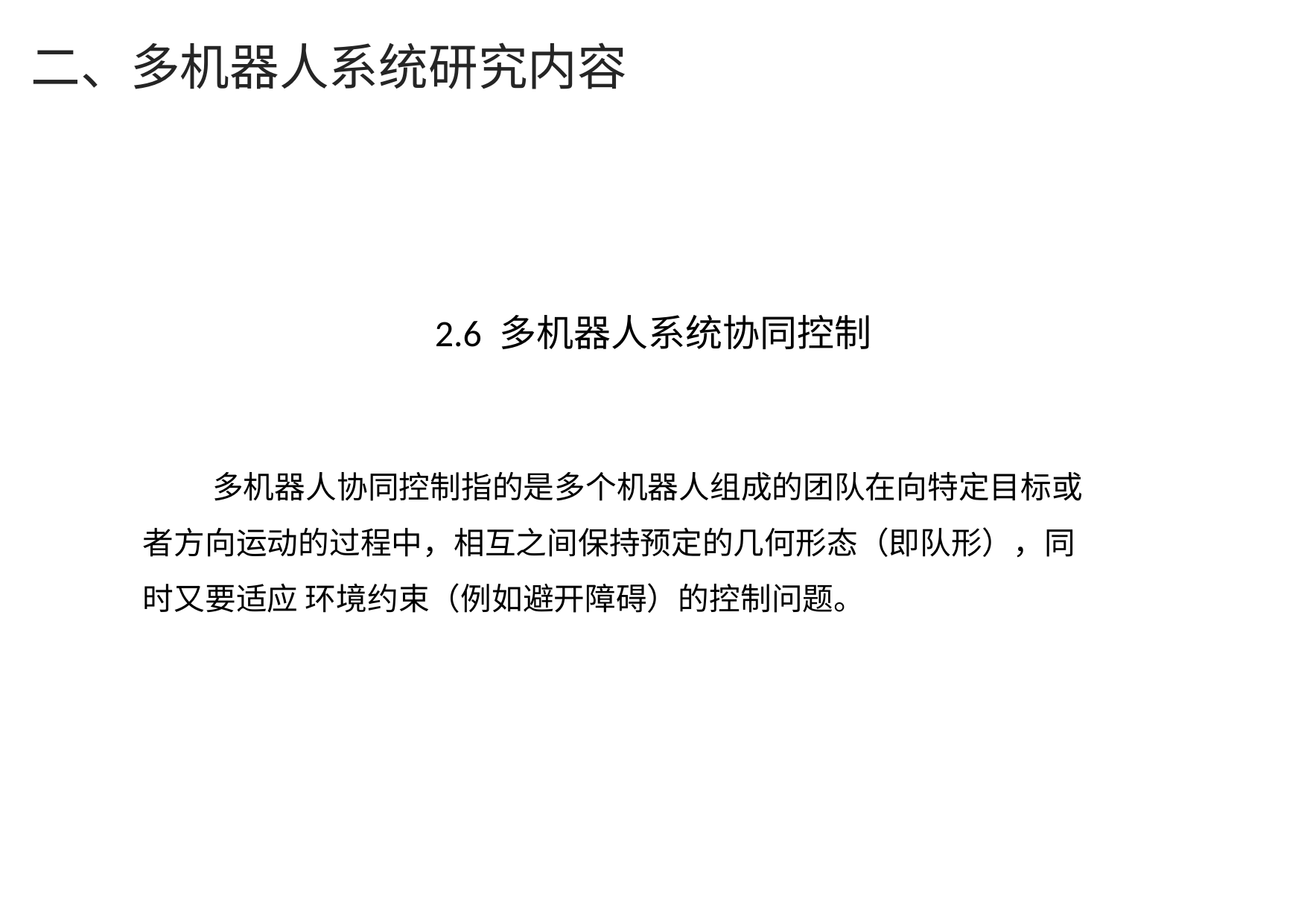

二、多机器人系统研究内容
2.6 多机器人系统协同控制
         多机器人协同控制指的是多个机器人组成的团队在向特定目标或者方向运动的过程中，相互之间保持预定的几何形态（即队形），同时又要适应 环境约束（例如避开障碍）的控制问题。